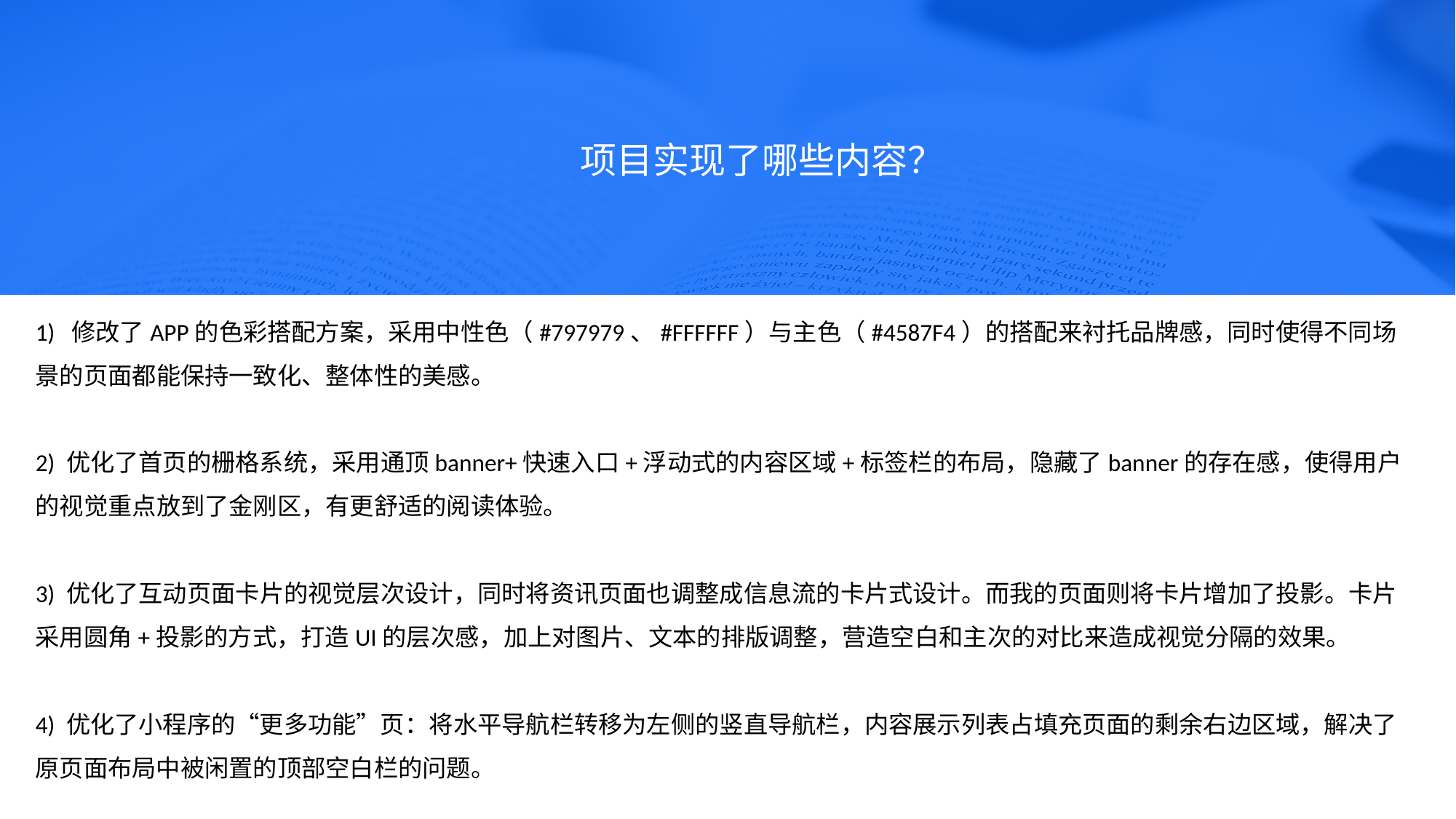

项目实现了哪些内容？
1)  修改了APP的色彩搭配方案，采用中性色（#797979、#FFFFFF）与主色（#4587F4）的搭配来衬托品牌感，同时使得不同场景的页面都能保持一致化、整体性的美感。

2) 优化了首页的栅格系统，采用通顶banner+快速入口+浮动式的内容区域+标签栏的布局，隐藏了banner的存在感，使得用户的视觉重点放到了金刚区，有更舒适的阅读体验。

3) 优化了互动页面卡片的视觉层次设计，同时将资讯页面也调整成信息流的卡片式设计。而我的页面则将卡片增加了投影。卡片采用圆角+投影的方式，打造UI的层次感，加上对图片、文本的排版调整，营造空白和主次的对比来造成视觉分隔的效果。

4) 优化了小程序的“更多功能”页：将水平导航栏转移为左侧的竖直导航栏，内容展示列表占填充页面的剩余右边区域，解决了原页面布局中被闲置的顶部空白栏的问题。